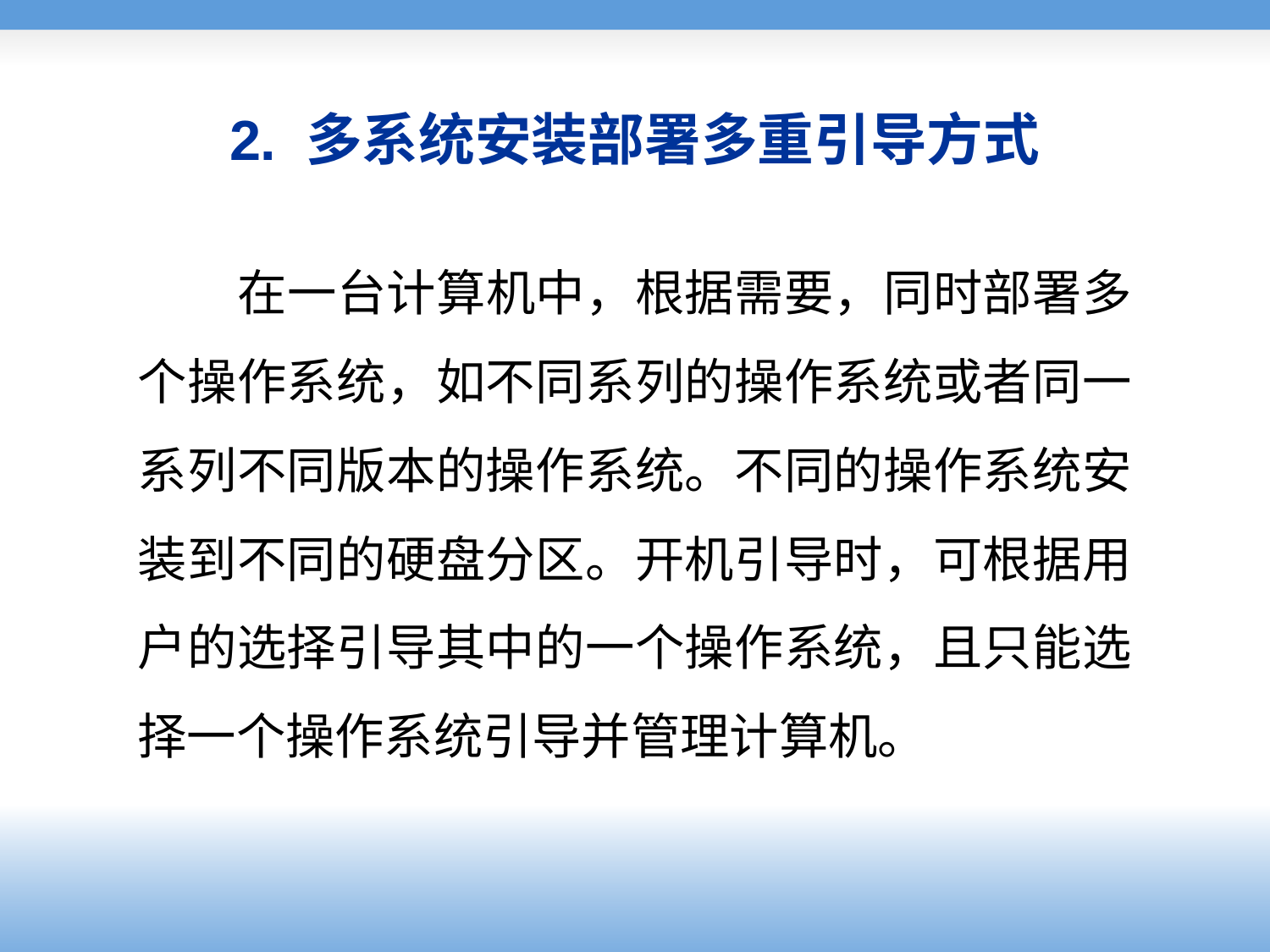

# 2. 多系统安装部署多重引导方式
在一台计算机中，根据需要，同时部署多个操作系统，如不同系列的操作系统或者同一系列不同版本的操作系统。不同的操作系统安装到不同的硬盘分区。开机引导时，可根据用户的选择引导其中的一个操作系统，且只能选择一个操作系统引导并管理计算机。